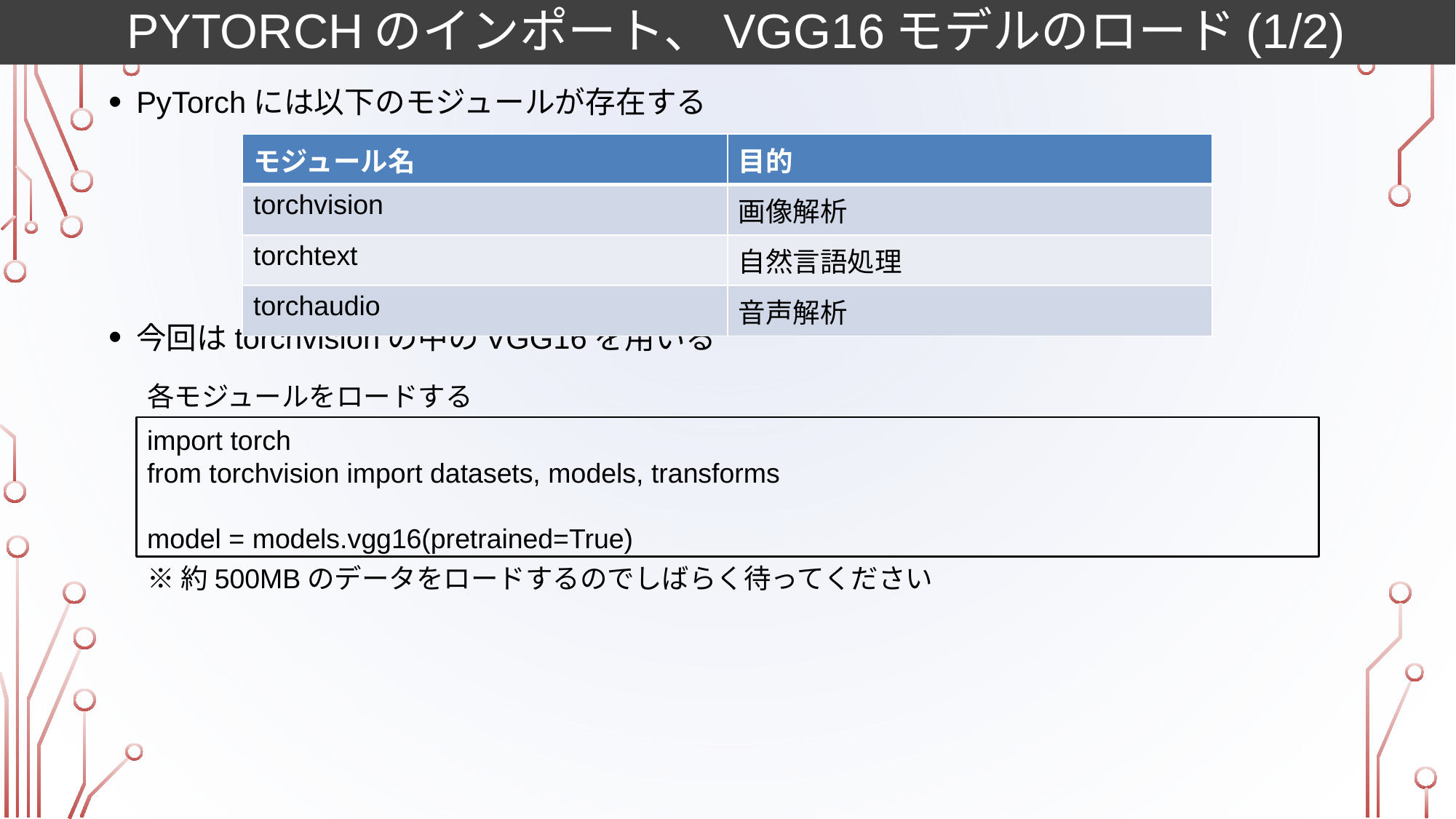

# PyTorchのインポート、VGG16モデルのロード(1/2)
PyTorchには以下のモジュールが存在する

今回はtorchvisionの中のVGG16を用いる
| モジュール名 | 目的 |
| --- | --- |
| torchvision | 画像解析 |
| torchtext | 自然言語処理 |
| torchaudio | 音声解析 |
各モジュールをロードする
import torch
from torchvision import datasets, models, transforms

model = models.vgg16(pretrained=True)
※約500MBのデータをロードするのでしばらく待ってください